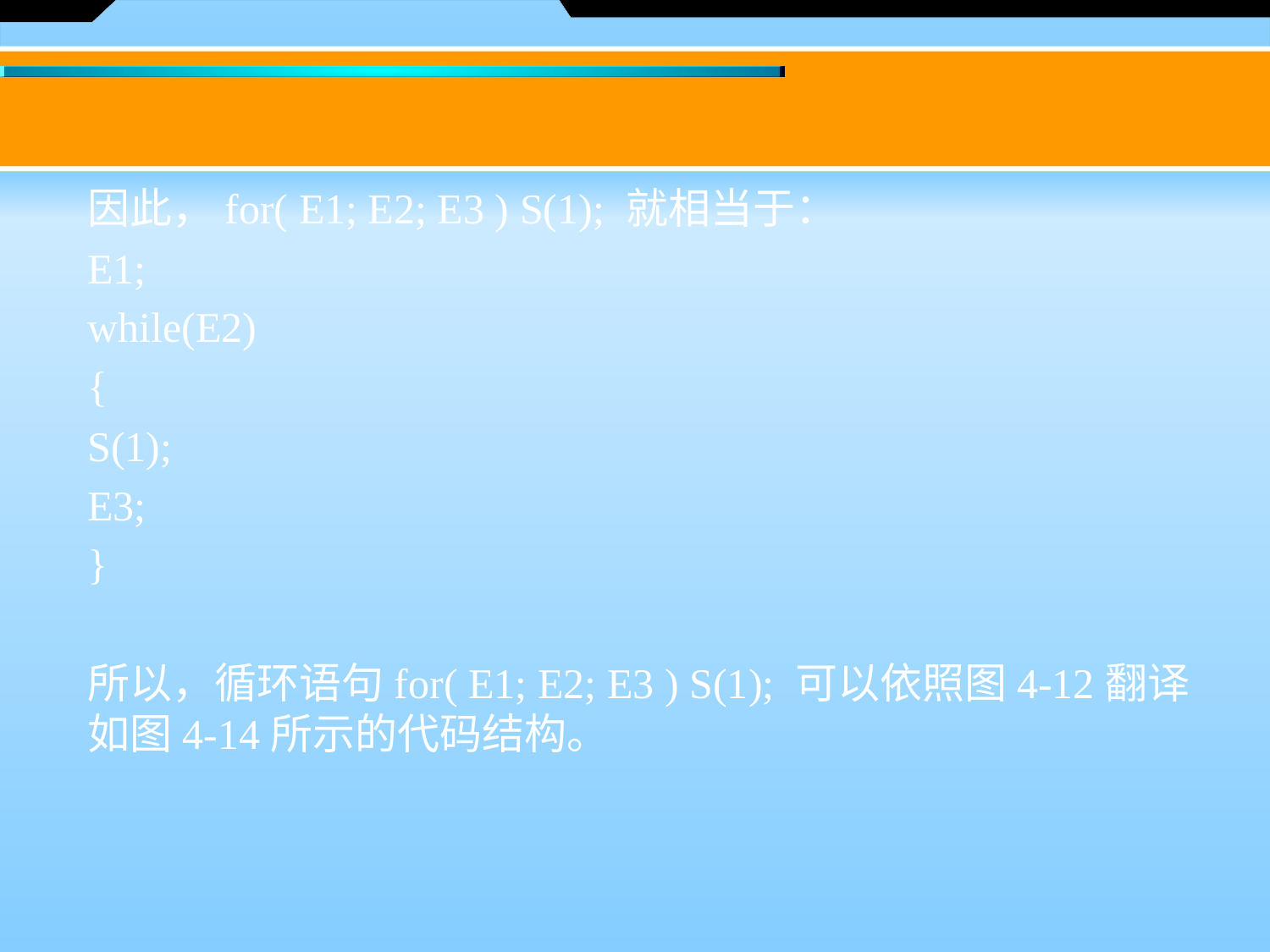

因此，for( E1; E2; E3 ) S(1); 就相当于：
E1;
while(E2)
{
S(1);
E3;
}

所以，循环语句for( E1; E2; E3 ) S(1); 可以依照图4-12翻译如图4-14所示的代码结构。